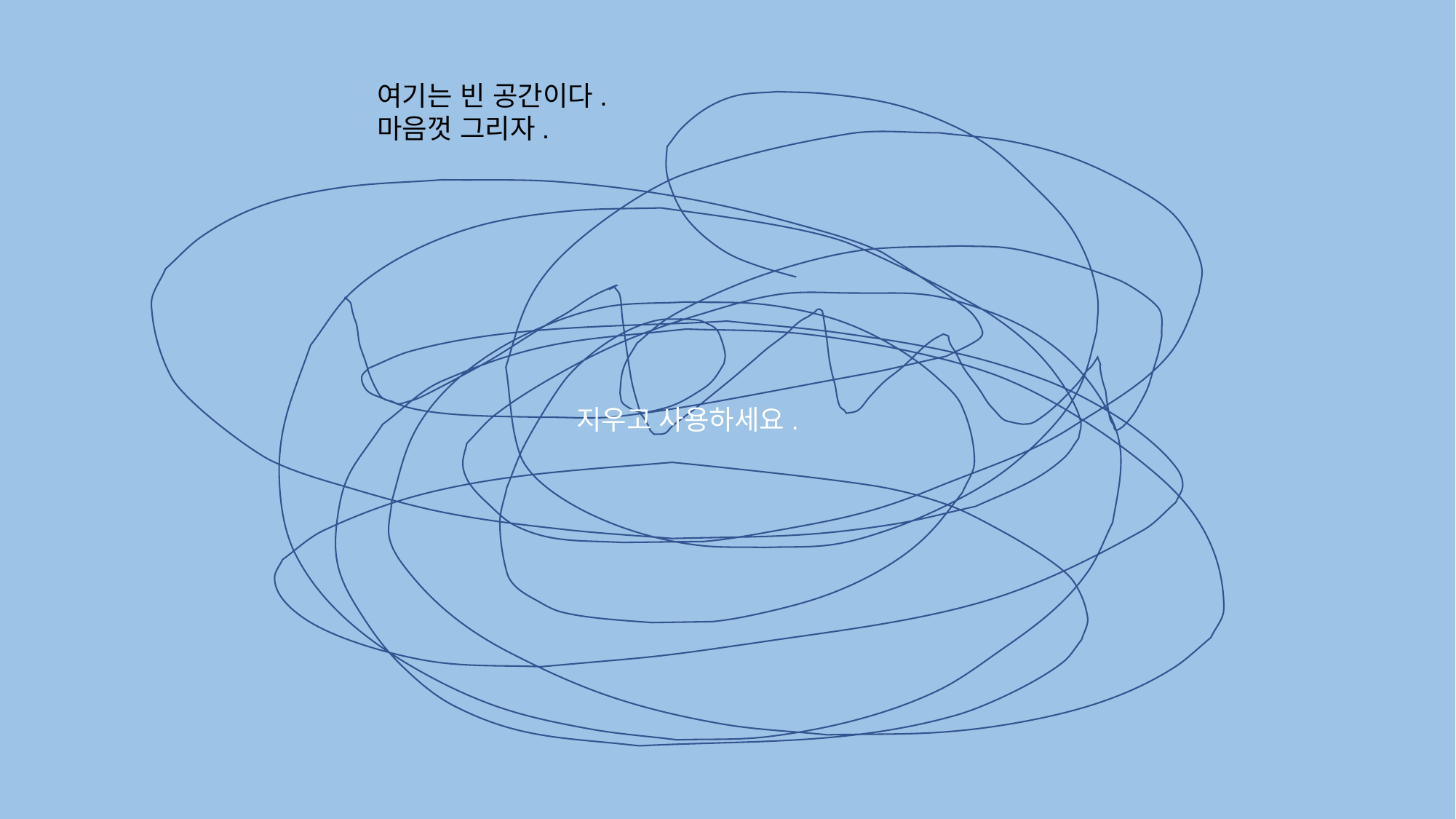

여기는 빈 공간이다.
마음껏 그리자.
지우고 사용하세요.